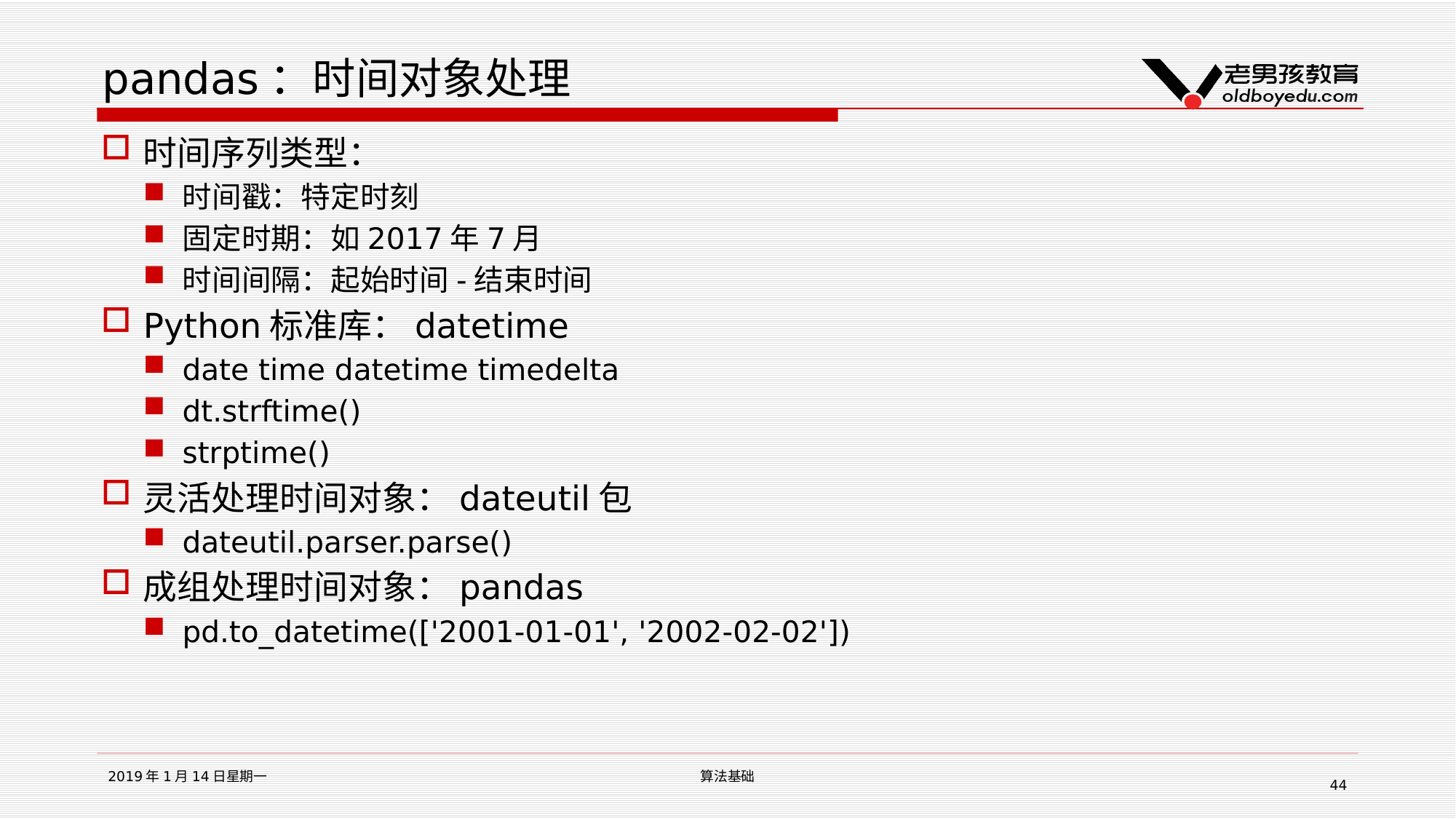

# pandas：时间对象处理
时间序列类型：
时间戳：特定时刻
固定时期：如2017年7月
时间间隔：起始时间-结束时间
Python标准库：datetime
date time datetime timedelta
dt.strftime()
strptime()
灵活处理时间对象：dateutil包
dateutil.parser.parse()
成组处理时间对象：pandas
pd.to_datetime(['2001-01-01', '2002-02-02'])
2019年1月14日星期一
算法基础
44